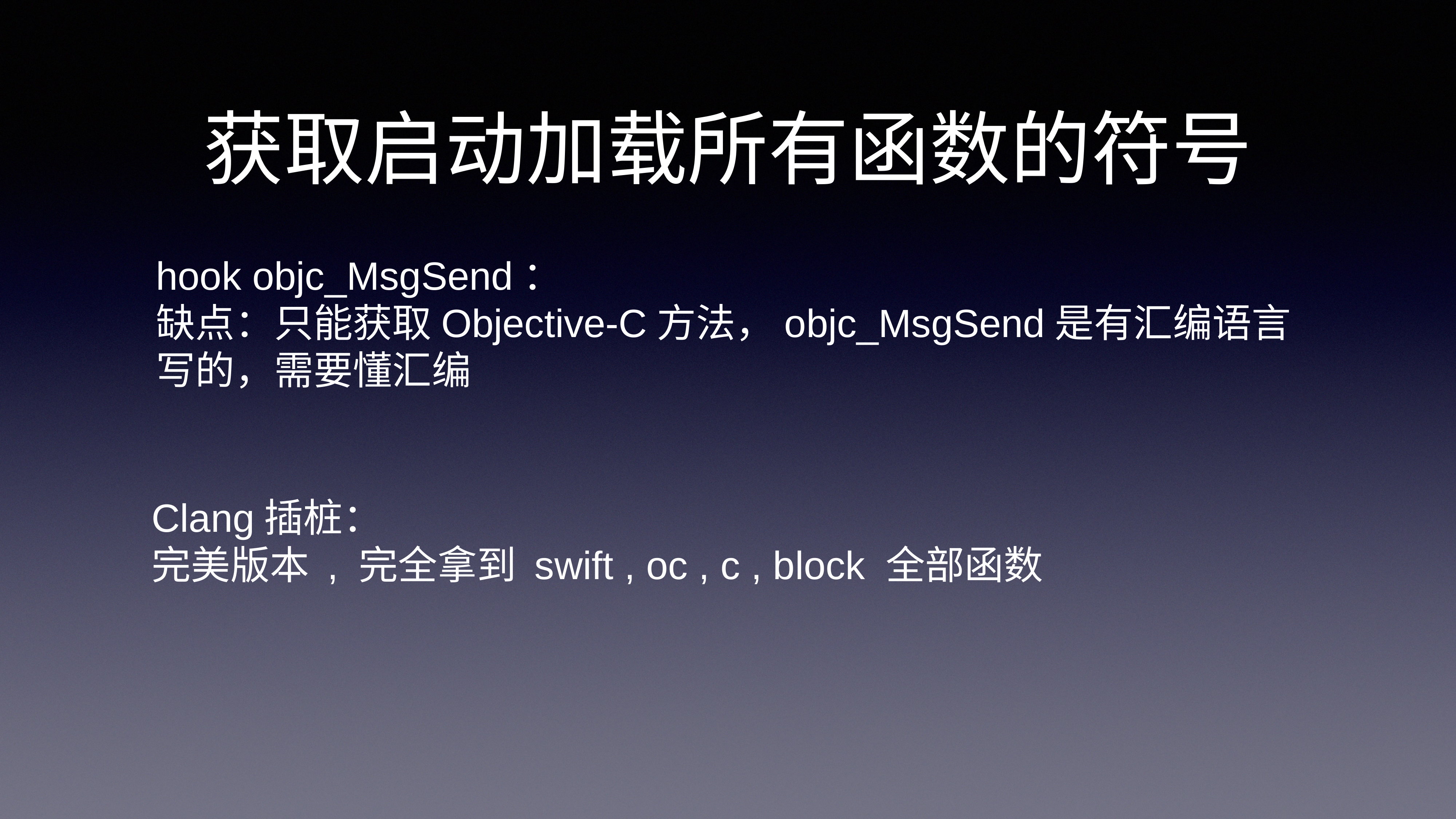

# 获取启动加载所有函数的符号
hook objc_MsgSend：
缺点：只能获取Objective-C方法，objc_MsgSend是有汇编语言写的，需要懂汇编
Clang插桩：
完美版本 , 完全拿到 swift , oc , c , block 全部函数